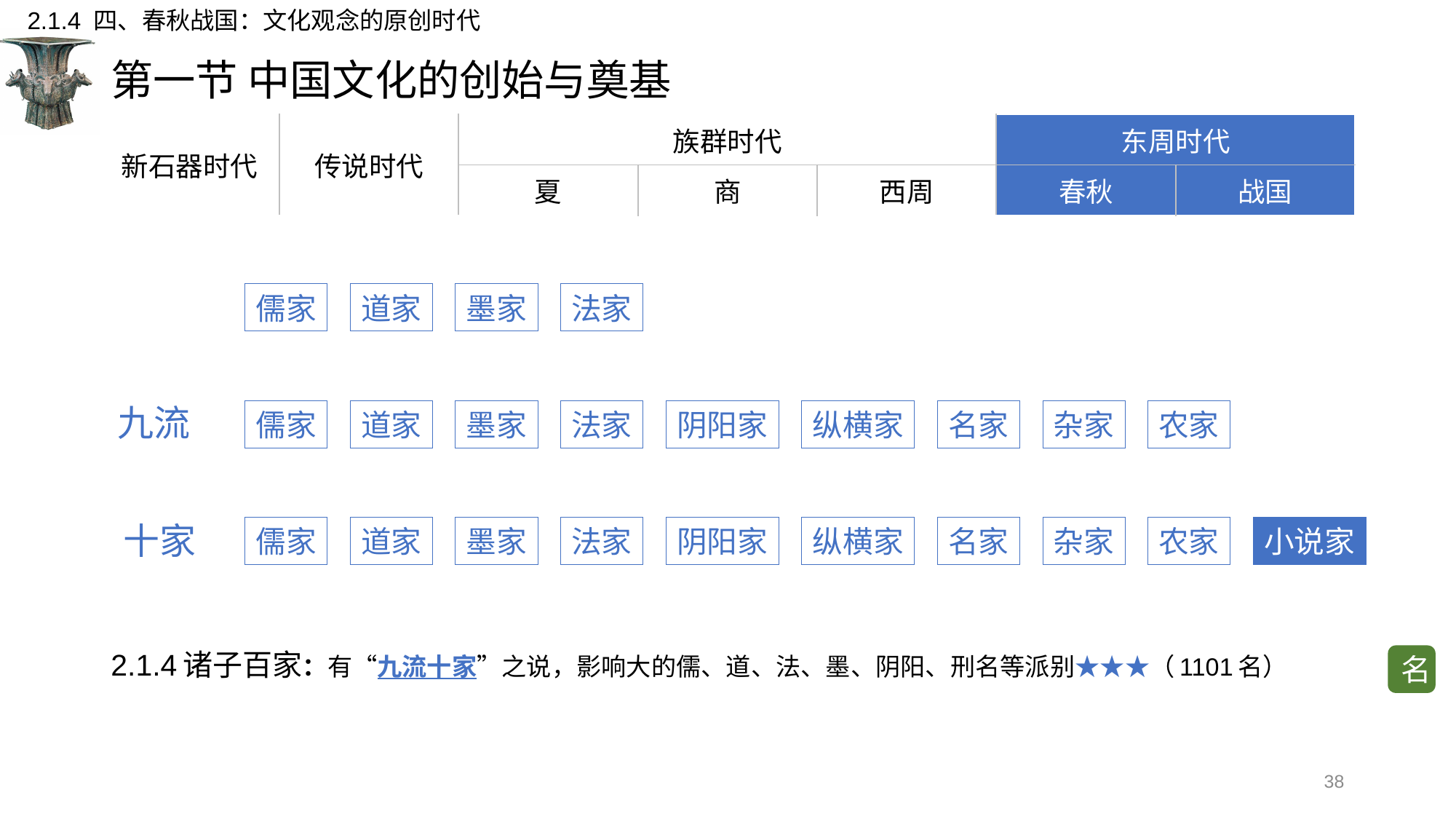

2.1.4 四、春秋战国：文化观念的原创时代
# 第一节 中国文化的创始与奠基
| 新石器时代 | 传说时代 | 族群时代 |  |  | 东周时代 |  |
| --- | --- | --- | --- | --- | --- | --- |
|  |  | 夏 | 商 | 西周 | 春秋 | 战国 |
儒家
道家
墨家
法家
九流
儒家
道家
墨家
法家
阴阳家
纵横家
名家
杂家
农家
十家
儒家
道家
墨家
法家
阴阳家
纵横家
名家
杂家
农家
小说家
2.1.4诸子百家：有“九流十家”之说，影响大的儒、道、法、墨、阴阳、刑名等派别★★★（1101名）
名

38